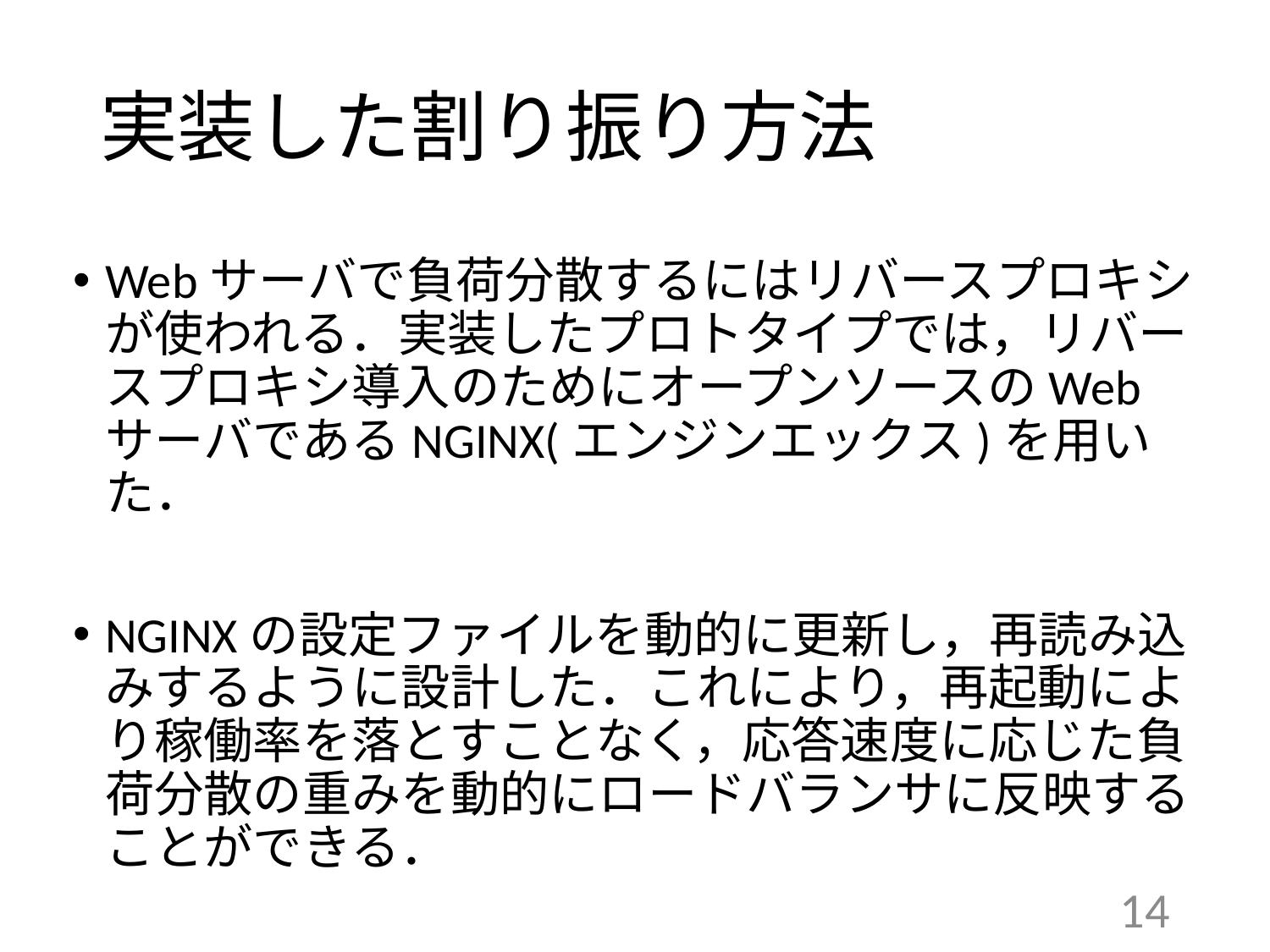

# 実装した割り振り方法

Webサーバで負荷分散するにはリバースプロキシが使われる．実装したプロトタイプでは，リバースプロキシ導入のためにオープンソースのWebサーバであるNGINX(エンジンエックス)を用いた．

NGINXの設定ファイルを動的に更新し，再読み込みするように設計した．これにより，再起動により稼働率を落とすことなく，応答速度に応じた負荷分散の重みを動的にロードバランサに反映することができる．
14